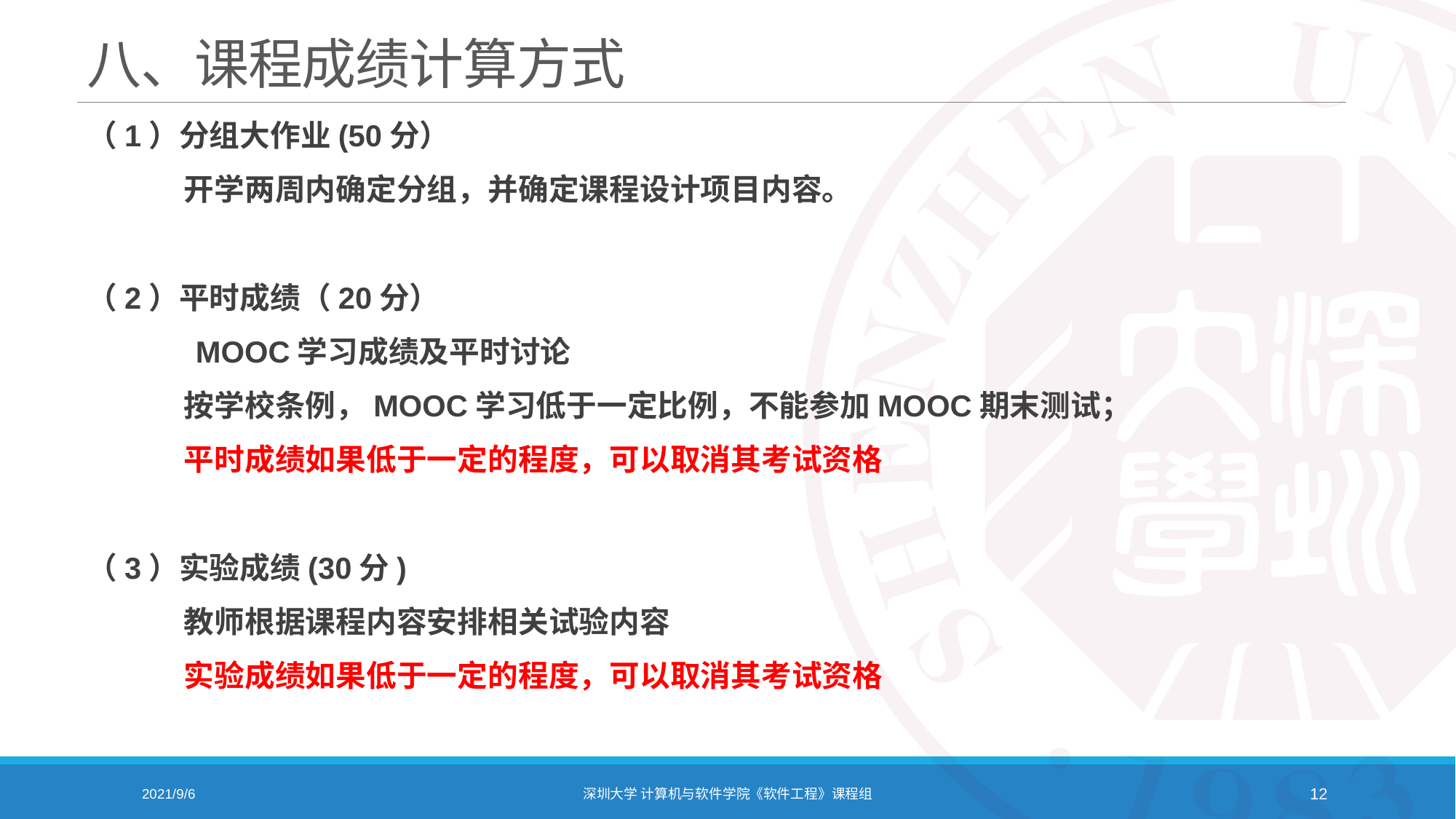

# 八、课程成绩计算方式
（1）分组大作业(50分）
             开学两周内确定分组，并确定课程设计项目内容。

（2）平时成绩（20分）
             MOOC学习成绩及平时讨论
             按学校条例，MOOC学习低于一定比例，不能参加MOOC期末测试；
             平时成绩如果低于一定的程度，可以取消其考试资格

（3）实验成绩(30分)
             教师根据课程内容安排相关试验内容
             实验成绩如果低于一定的程度，可以取消其考试资格

2021/9/6
深圳大学 计算机与软件学院《软件工程》课程组
12